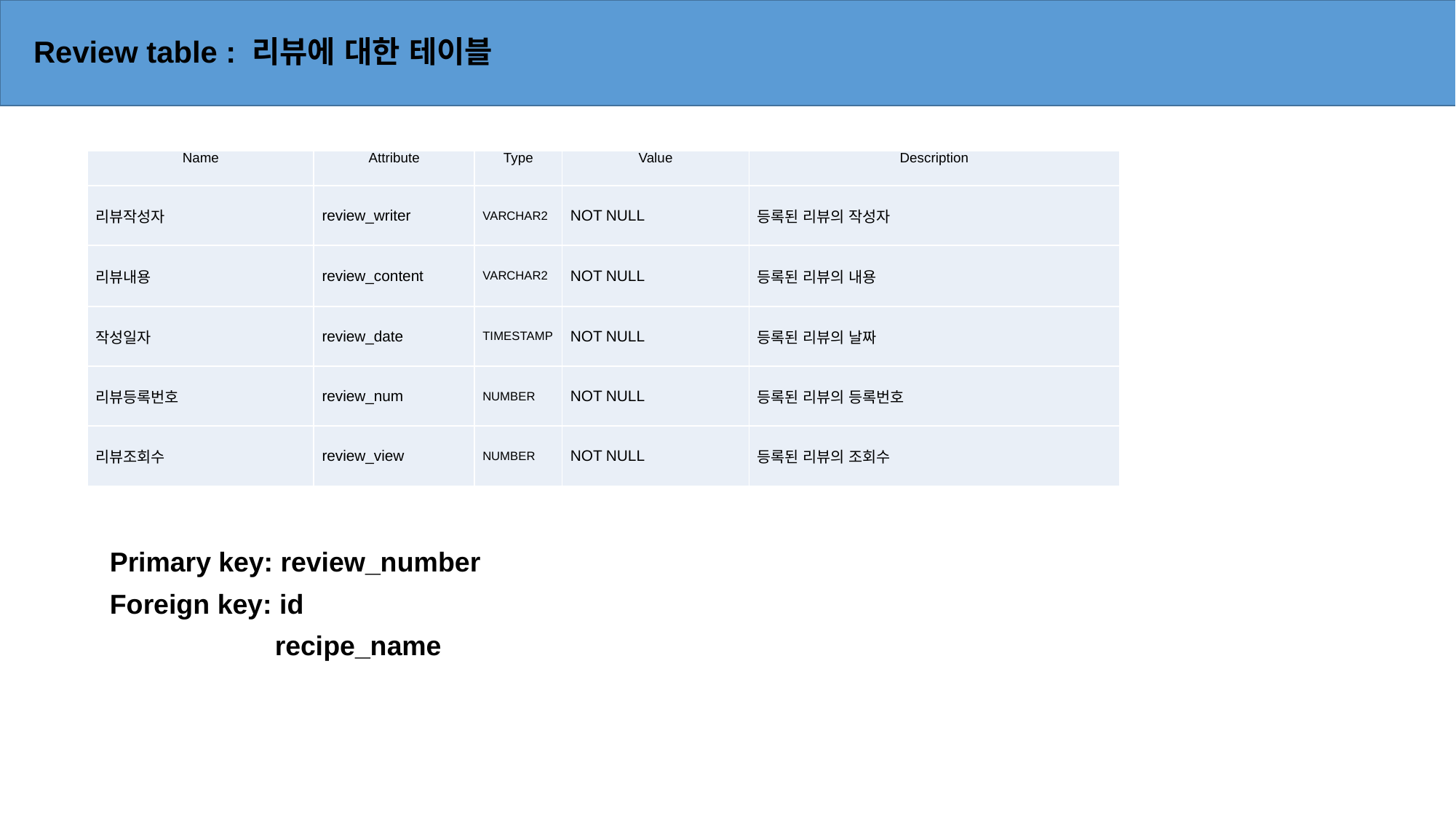

# Review table : 리뷰에 대한 테이블
| Name | Attribute | Type | Value | Description |
| --- | --- | --- | --- | --- |
| 리뷰작성자 | review\_writer | VARCHAR2 | NOT NULL | 등록된 리뷰의 작성자 |
| 리뷰내용 | review\_content | VARCHAR2 | NOT NULL | 등록된 리뷰의 내용 |
| 작성일자 | review\_date | TIMESTAMP | NOT NULL | 등록된 리뷰의 날짜 |
| 리뷰등록번호 | review\_num | NUMBER | NOT NULL | 등록된 리뷰의 등록번호 |
| 리뷰조회수 | review\_view | NUMBER | NOT NULL | 등록된 리뷰의 조회수 |
Primary key: review_number
Foreign key: id
		 recipe_name